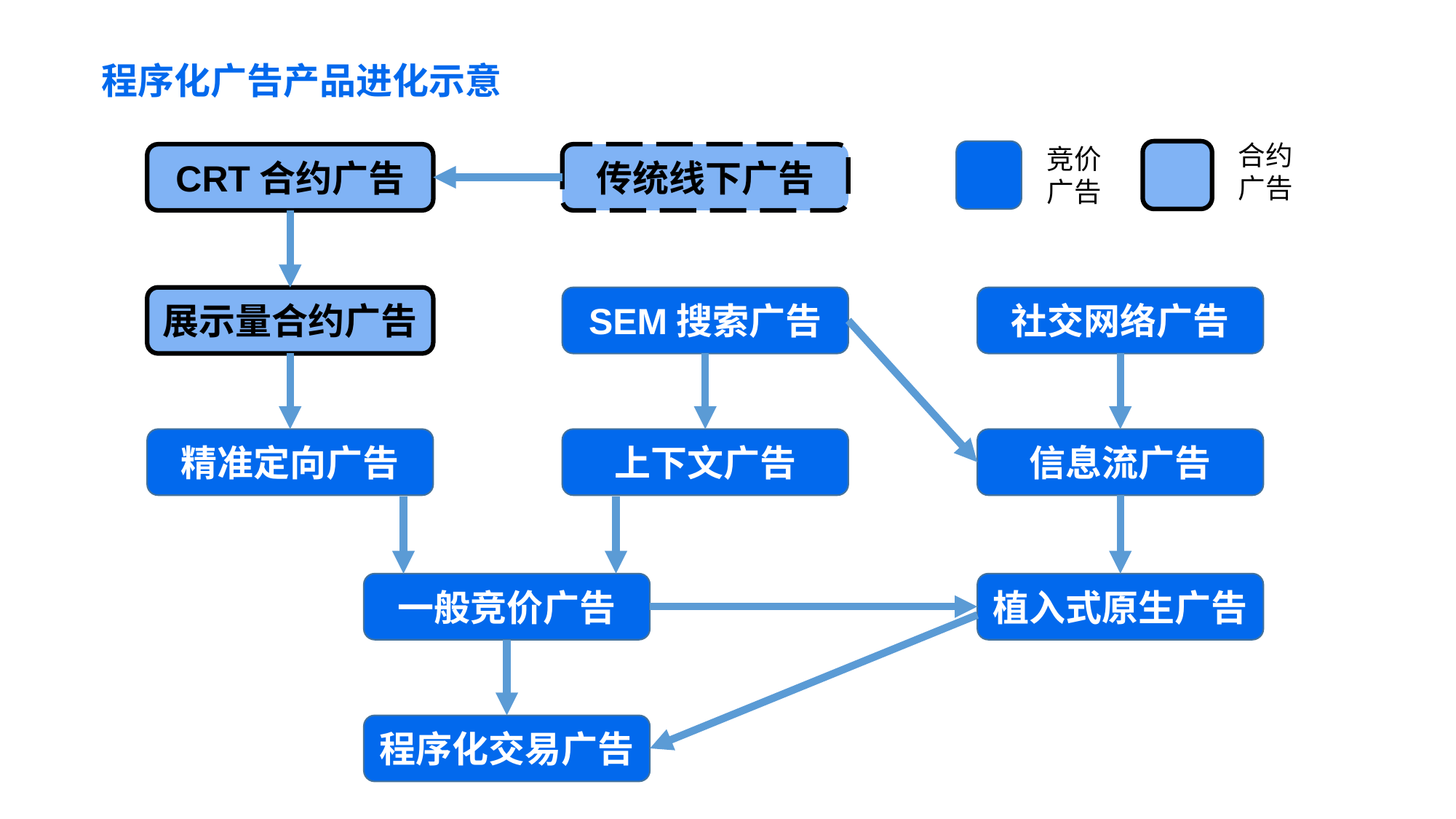

程序化广告产品进化示意
合约广告
竞价广告

CRT合约广告
传统线下广告
展示量合约广告
SEM搜索广告
社交网络广告
精准定向广告
上下文广告
信息流广告
一般竞价广告
植入式原生广告
程序化交易广告